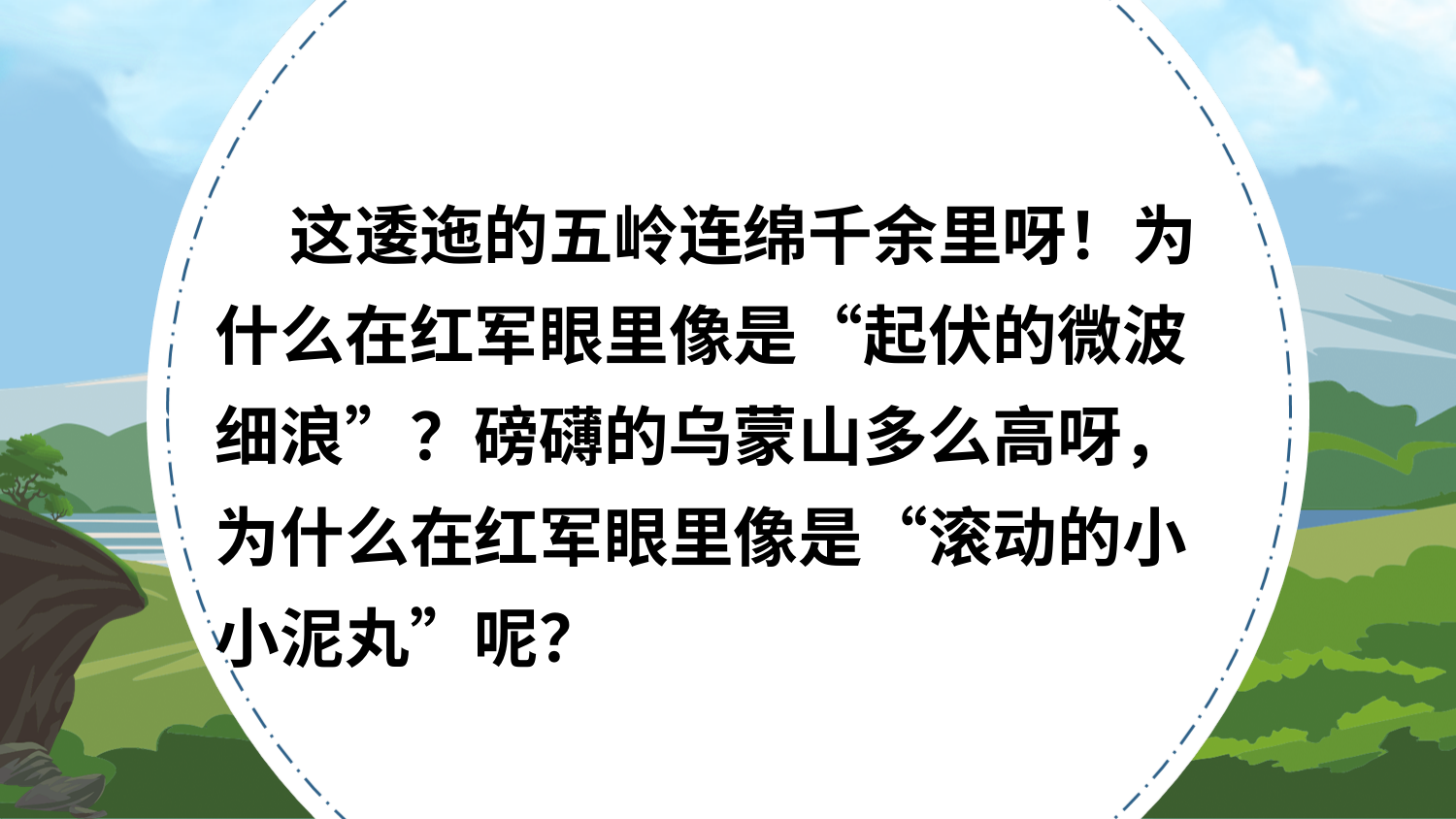

这逶迤的五岭连绵千余里呀！为什么在红军眼里像是“起伏的微波细浪”？磅礴的乌蒙山多么高呀，为什么在红军眼里像是“滚动的小小泥丸”呢？